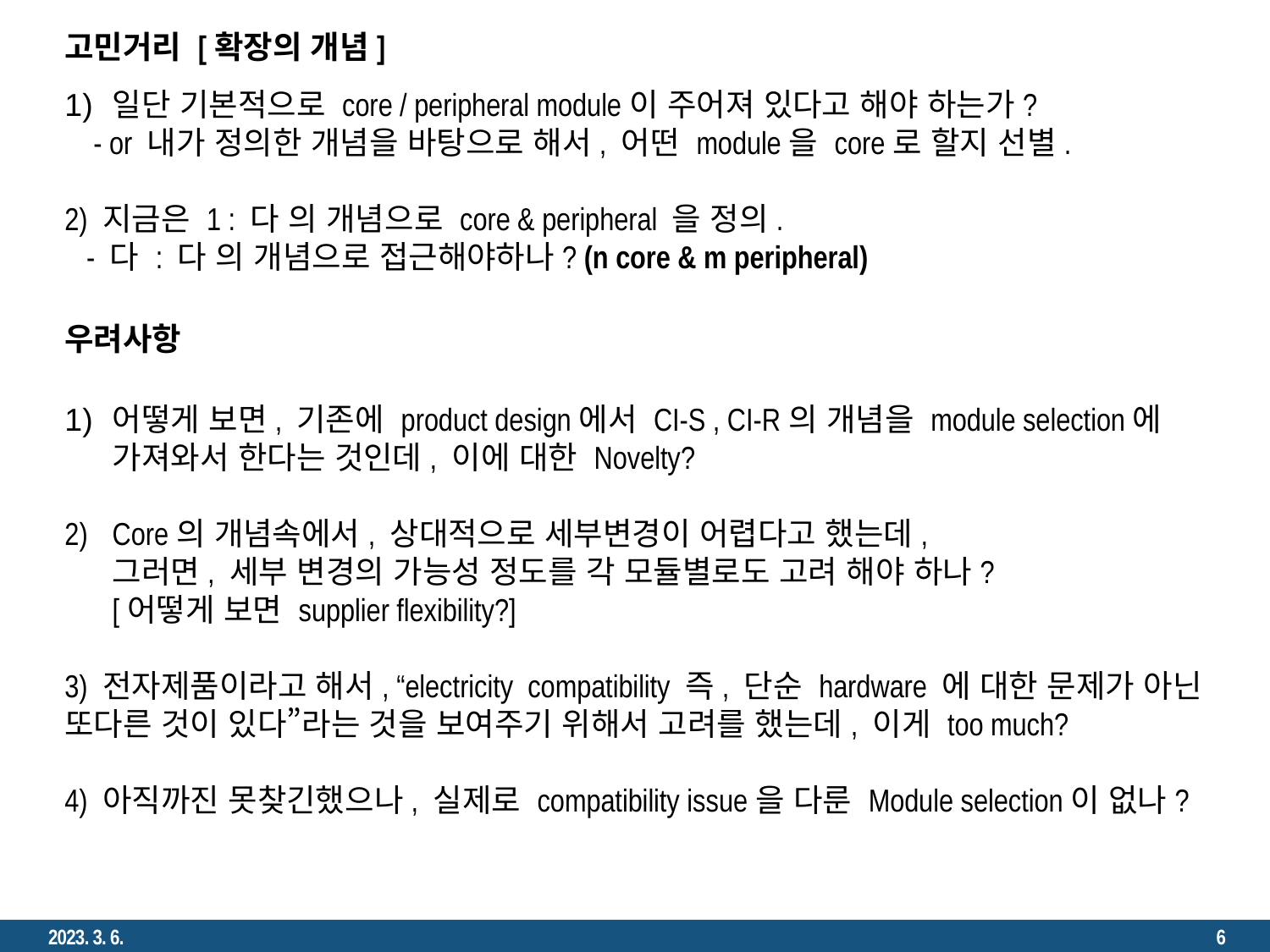

고민거리 [확장의 개념]
일단 기본적으로 core / peripheral module이 주어져 있다고 해야 하는가?
    - or 내가 정의한 개념을 바탕으로 해서, 어떤 module을 core로 할지 선별.

2) 지금은 1 : 다 의 개념으로 core & peripheral 을 정의.
   - 다 : 다 의 개념으로 접근해야하나? (n core & m peripheral)
우려사항
어떻게 보면, 기존에 product design에서 CI-S , CI-R의 개념을 module selection에 가져와서 한다는 것인데, 이에 대한 Novelty?

Core의 개념속에서, 상대적으로 세부변경이 어렵다고 했는데,
그러면, 세부 변경의 가능성 정도를 각 모듈별로도 고려 해야 하나?
[어떻게 보면 supplier flexibility?]

3) 전자제품이라고 해서, “electricity  compatibility 즉, 단순 hardware 에 대한 문제가 아닌 또다른 것이 있다”라는 것을 보여주기 위해서 고려를 했는데, 이게 too much?

4) 아직까진 못찾긴했으나, 실제로 compatibility issue을 다룬 Module selection이 없나?
2023. 3. 6.
6